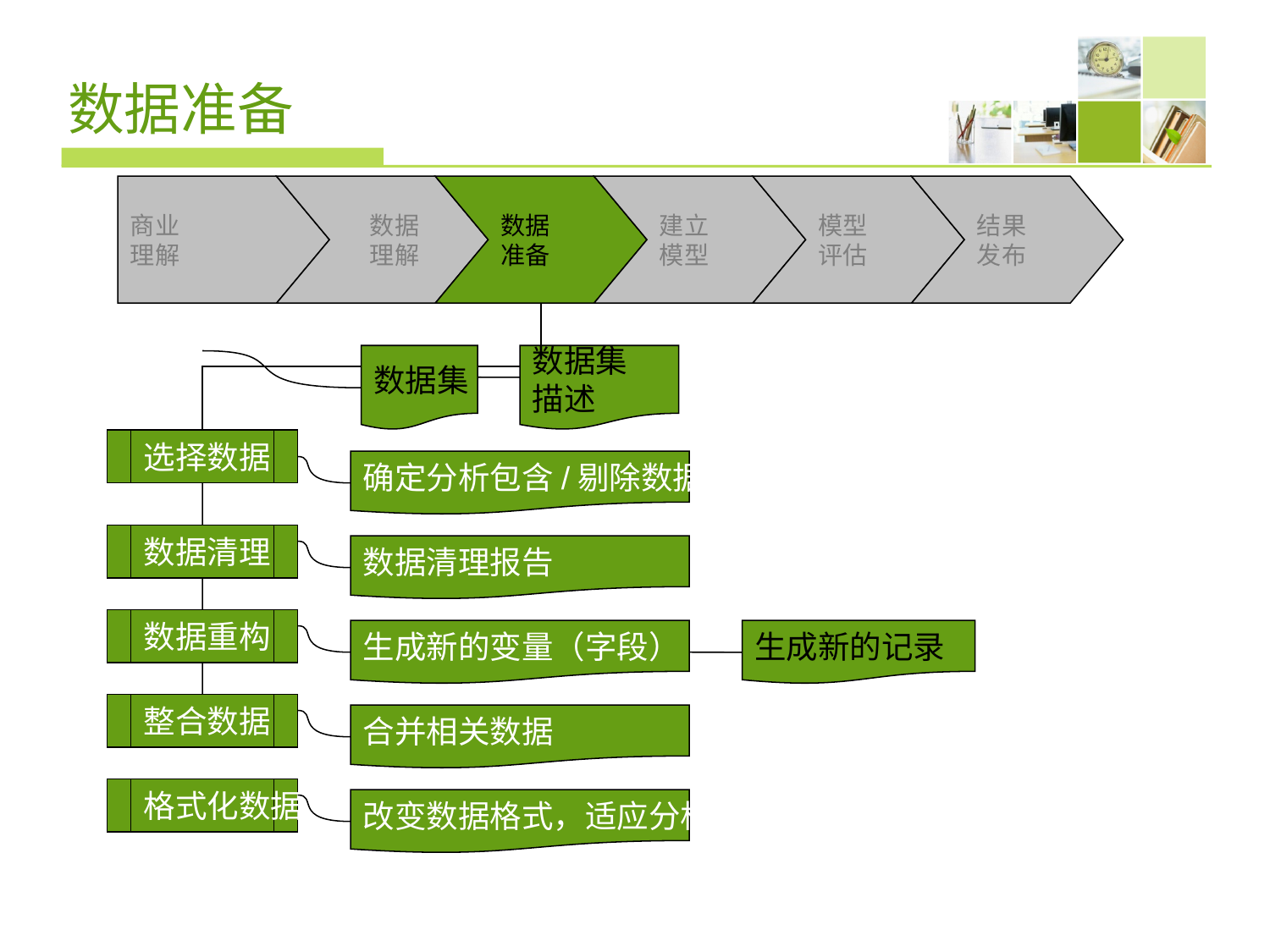

# 数据准备
商业
理解
    数据
    理解
数据
准备
建立
模型
模型
评估
结果
发布
数据集
数据集
描述

选择数据

确定分析包含/剔除数据

数据清理

数据清理报告

数据重构

生成新的变量（字段）
生成新的记录

整合数据

合并相关数据

格式化数据

改变数据格式，适应分析